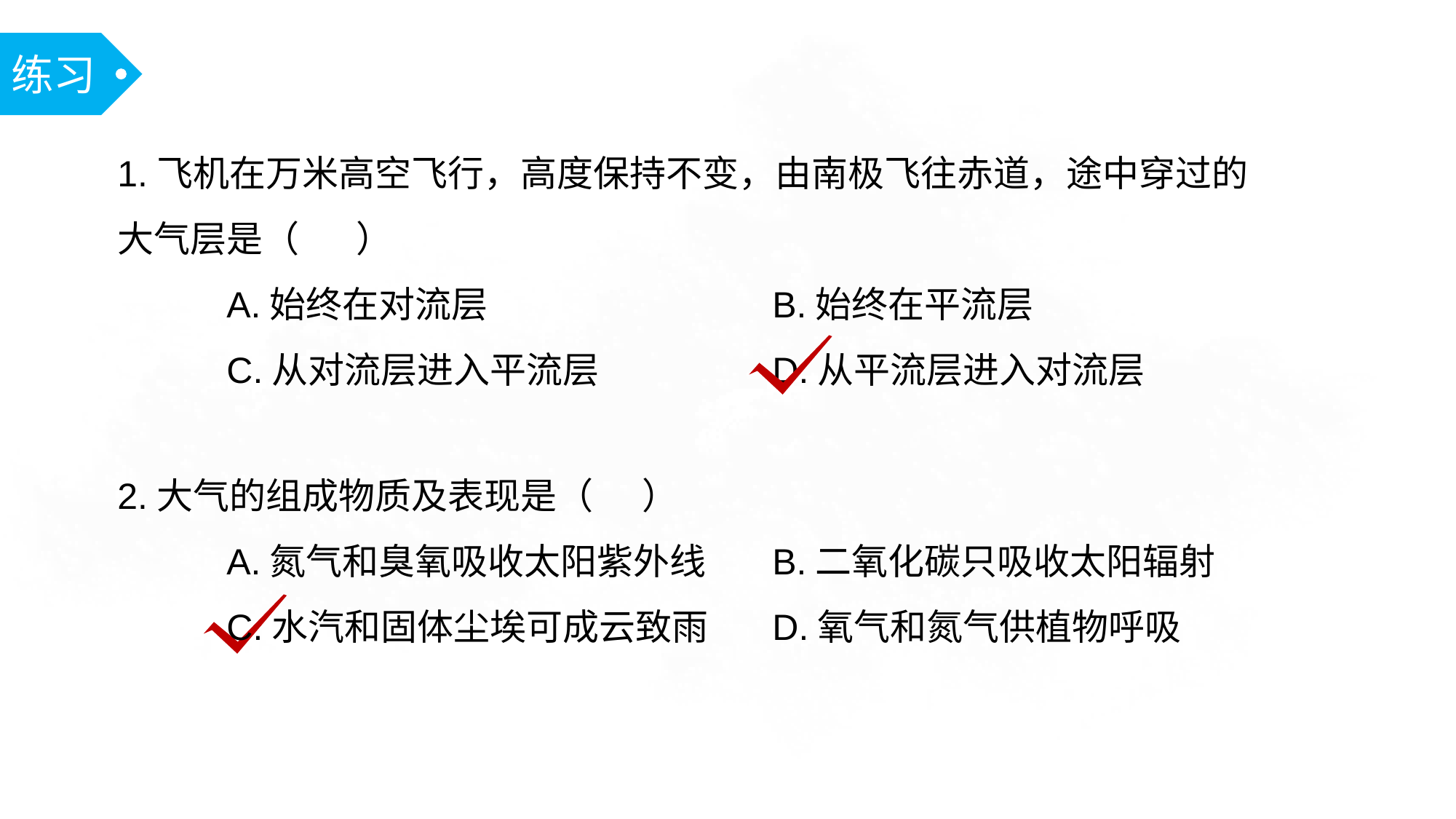

练习

1.飞机在万米高空飞行，高度保持不变，由南极飞往赤道，途中穿过的大气层是（       ）
	A.始终在对流层               		B.始终在平流层
	C.从对流层进入平流层    		D.从平流层进入对流层

2.大气的组成物质及表现是（      ）
	A.氮气和臭氧吸收太阳紫外线	B.二氧化碳只吸收太阳辐射
	C.水汽和固体尘埃可成云致雨	D.氧气和氮气供植物呼吸